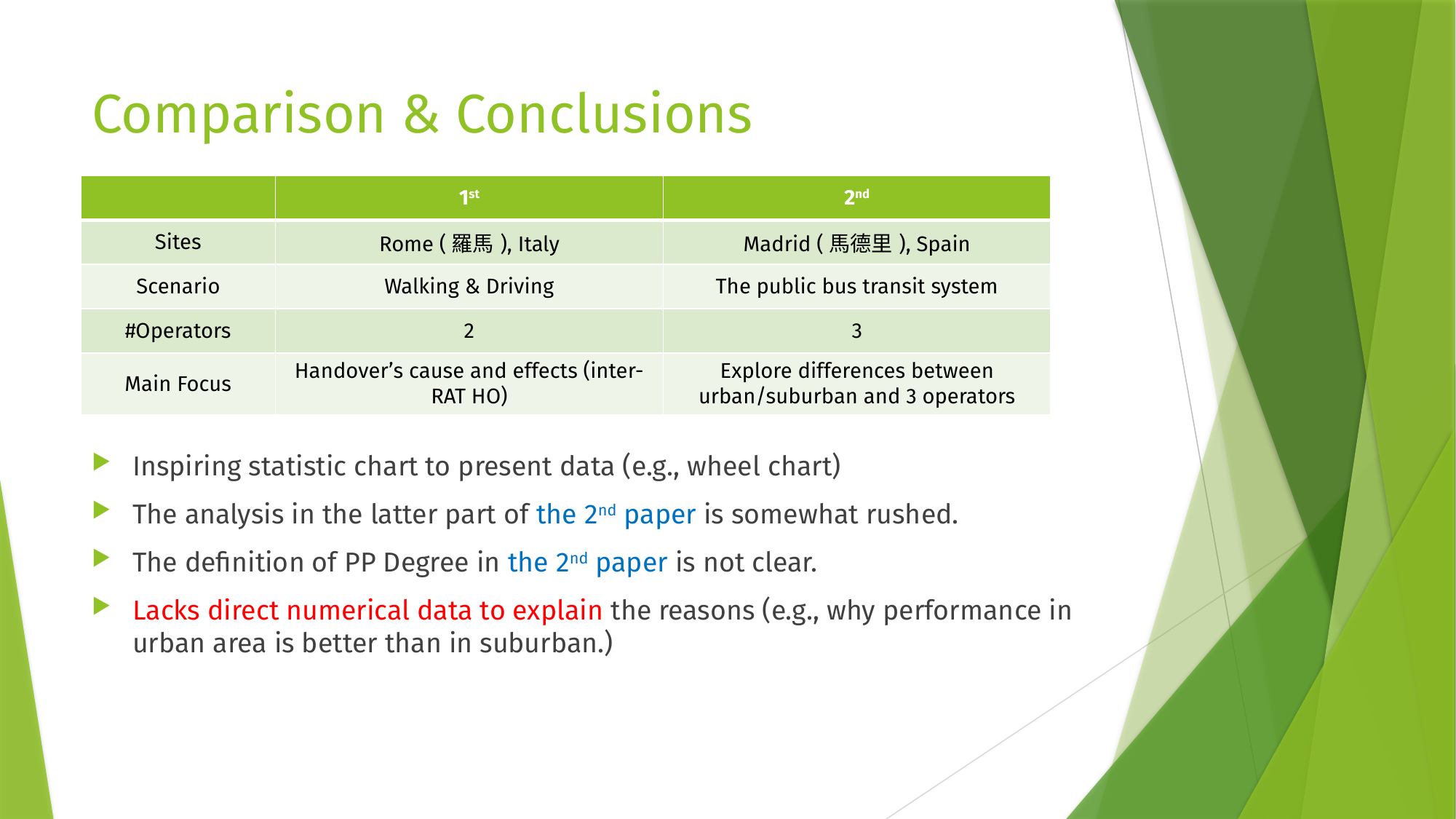

# Comparison & Conclusions
|  | 1st | 2nd |
| --- | --- | --- |
| Sites | Rome (羅馬), Italy | Madrid (馬德里), Spain |
| Scenario | Walking & Driving | The public bus transit system |
| #Operators | 2 | 3 |
| Main Focus | Handover’s cause and effects (inter-RAT HO) | Explore differences between urban/suburban and 3 operators |
Inspiring statistic chart to present data (e.g., wheel chart)
The analysis in the latter part of the 2nd paper is somewhat rushed.
The definition of PP Degree in the 2nd paper is not clear.
Lacks direct numerical data to explain the reasons (e.g., why performance in urban area is better than in suburban.)